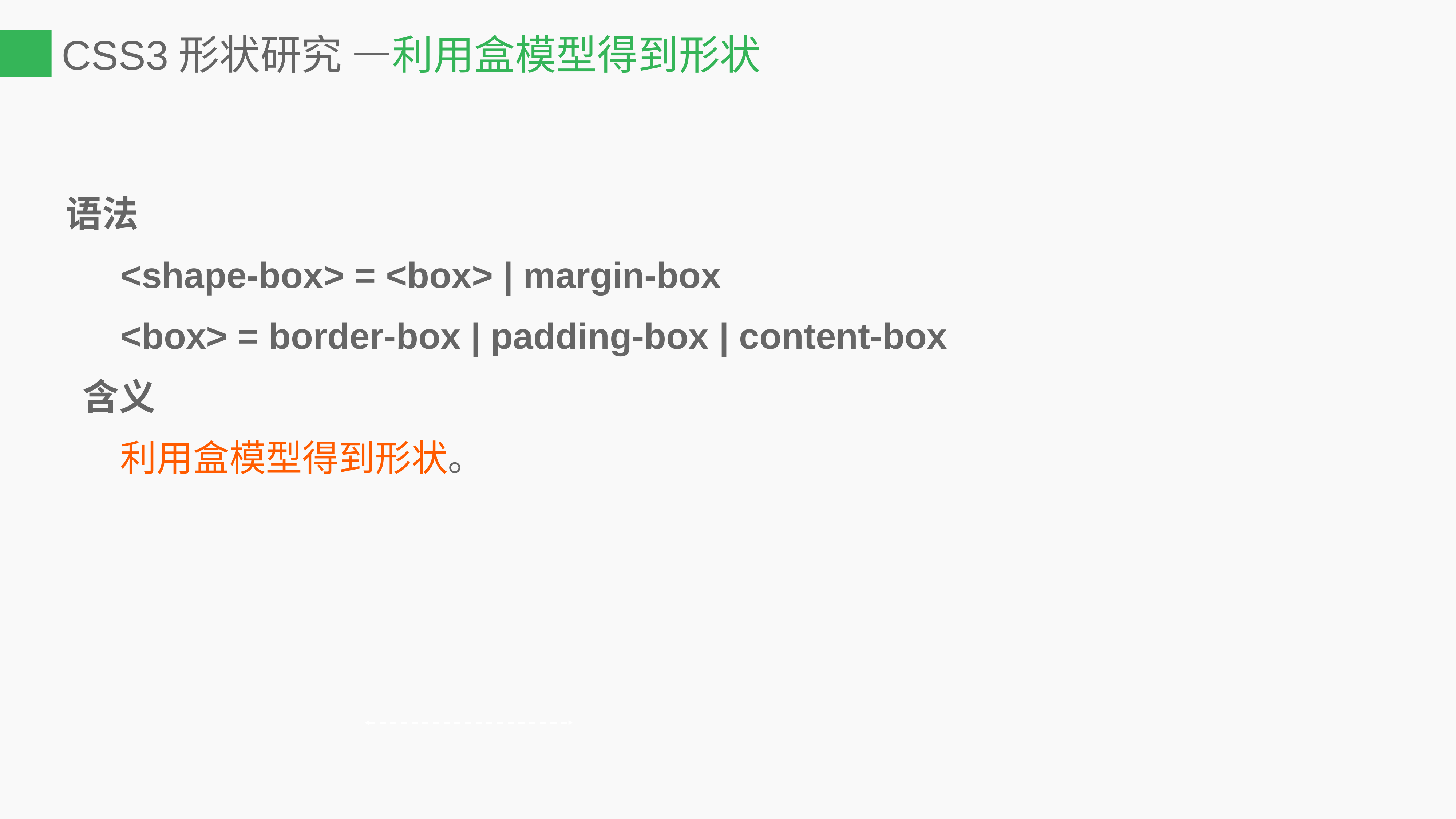

# CSS3形状研究 —利用盒模型得到形状
语法
	<shape-box> = <box> | margin-box
	<box> = border-box | padding-box | content-box
 含义
	利用盒模型得到形状。